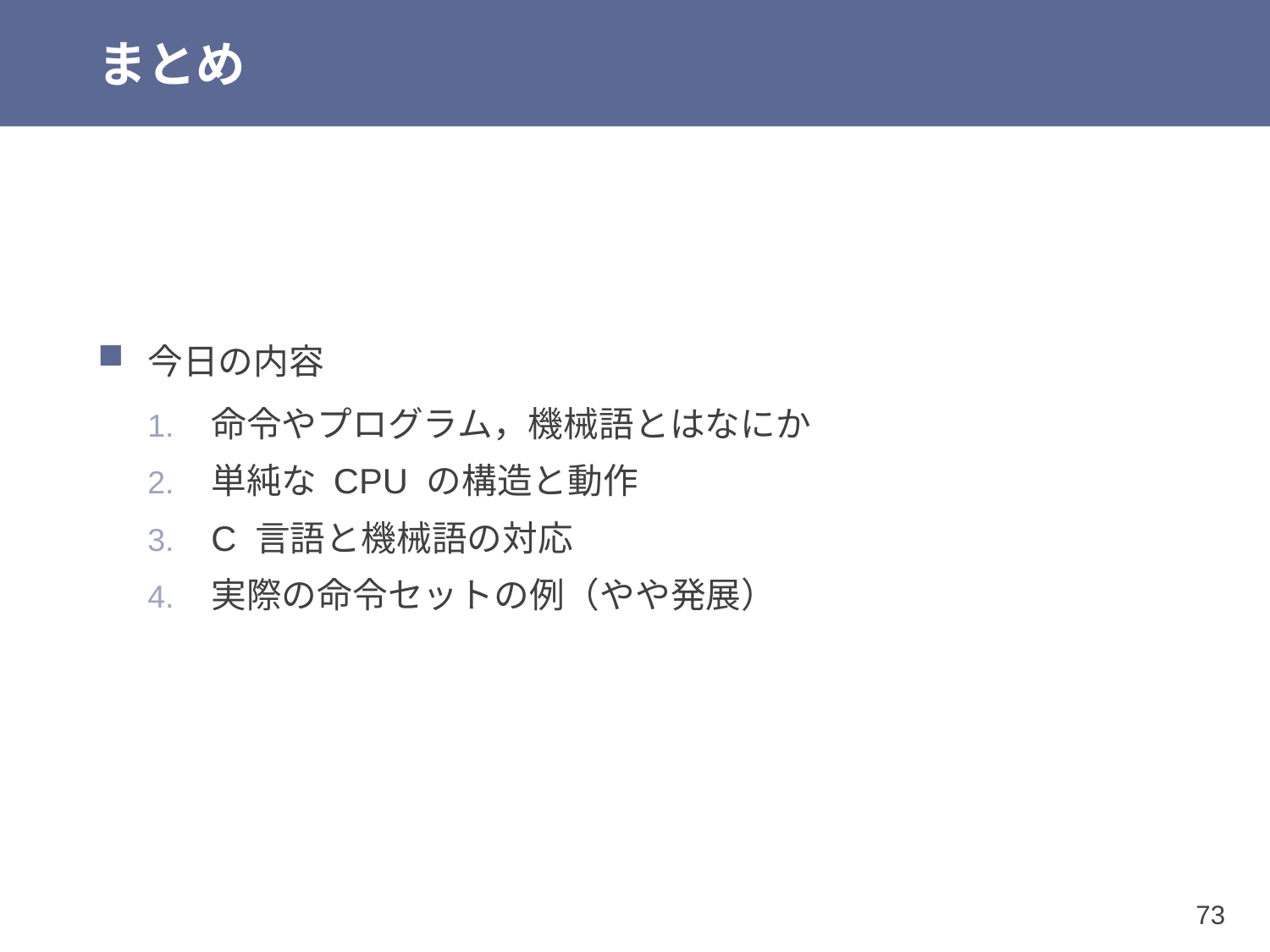

# まとめ
今日の内容
命令やプログラム，機械語とはなにか
単純な CPU の構造と動作
C 言語と機械語の対応
実際の命令セットの例（やや発展）